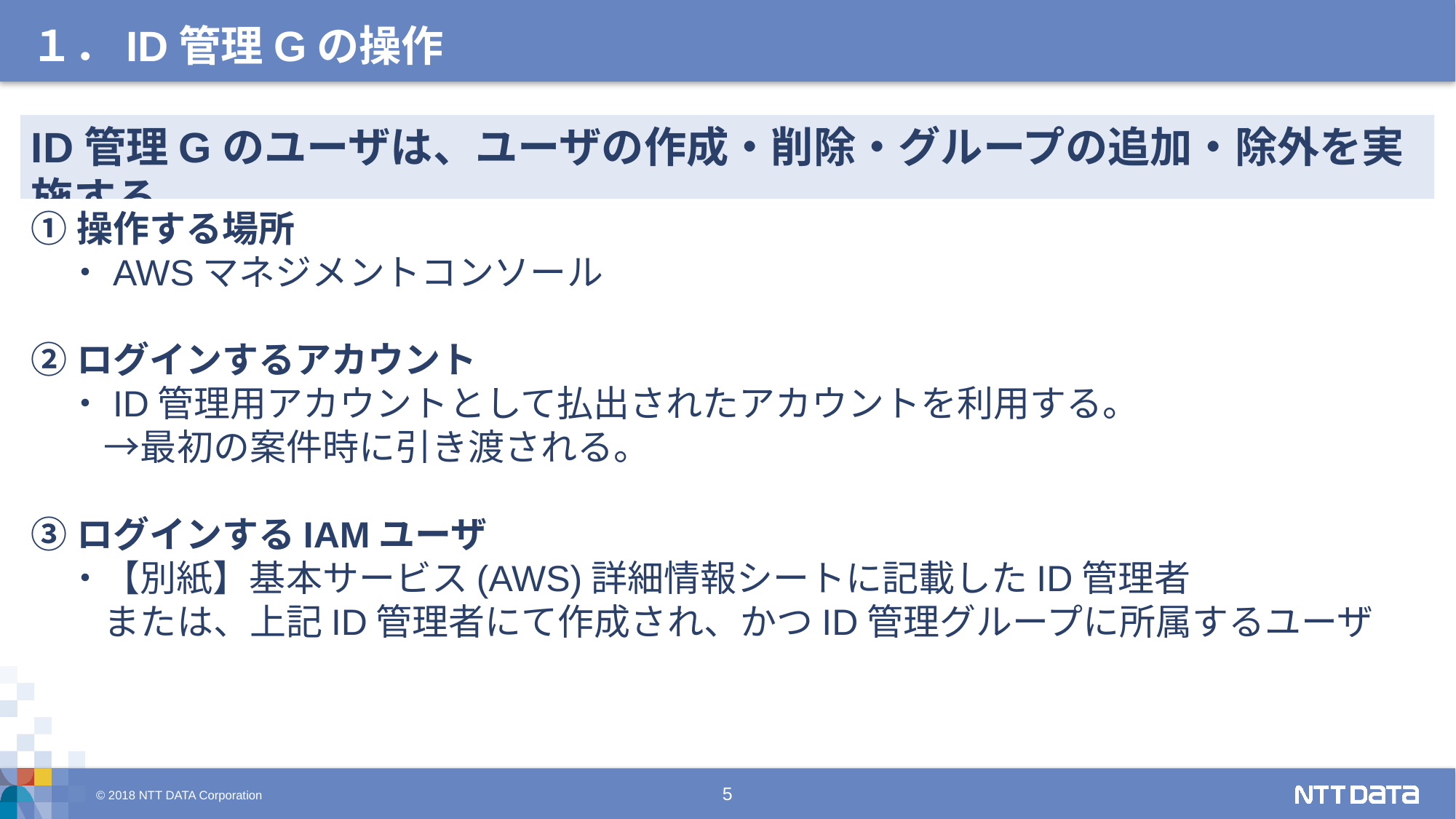

１．ID管理Gの操作
ID管理Gのユーザは、ユーザの作成・削除・グループの追加・除外を実施する。
①操作する場所
　・AWSマネジメントコンソール

②ログインするアカウント
　・ID管理用アカウントとして払出されたアカウントを利用する。
　　→最初の案件時に引き渡される。

③ログインするIAMユーザ
　・【別紙】基本サービス(AWS)詳細情報シートに記載したID管理者
　　または、上記ID管理者にて作成され、かつID管理グループに所属するユーザ